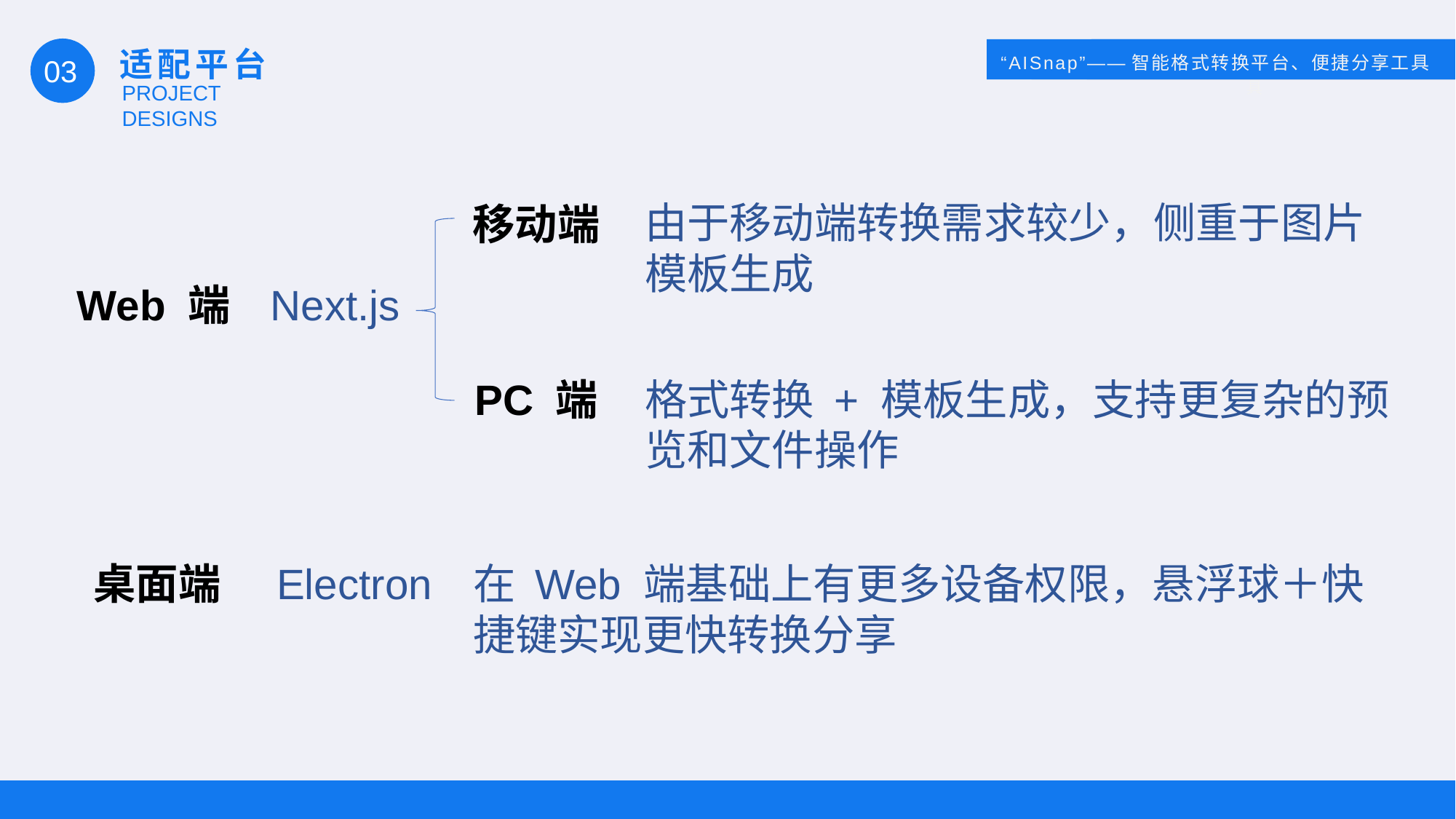

适配平台
“AISnap”——智能格式转换平台、便捷分享工具
“AISnap”——智能格式转换平台、便捷分享工具
“校园e站”——校园智联生活平台

03
PROJECT DESIGNS

由于移动端转换需求较少，侧重于图片模板生成
移动端

Web 端
Next.js
PC 端
格式转换 + 模板生成，支持更复杂的预览和文件操作
桌面端
Electron
在 Web 端基础上有更多设备权限，悬浮球＋快捷键实现更快转换分享